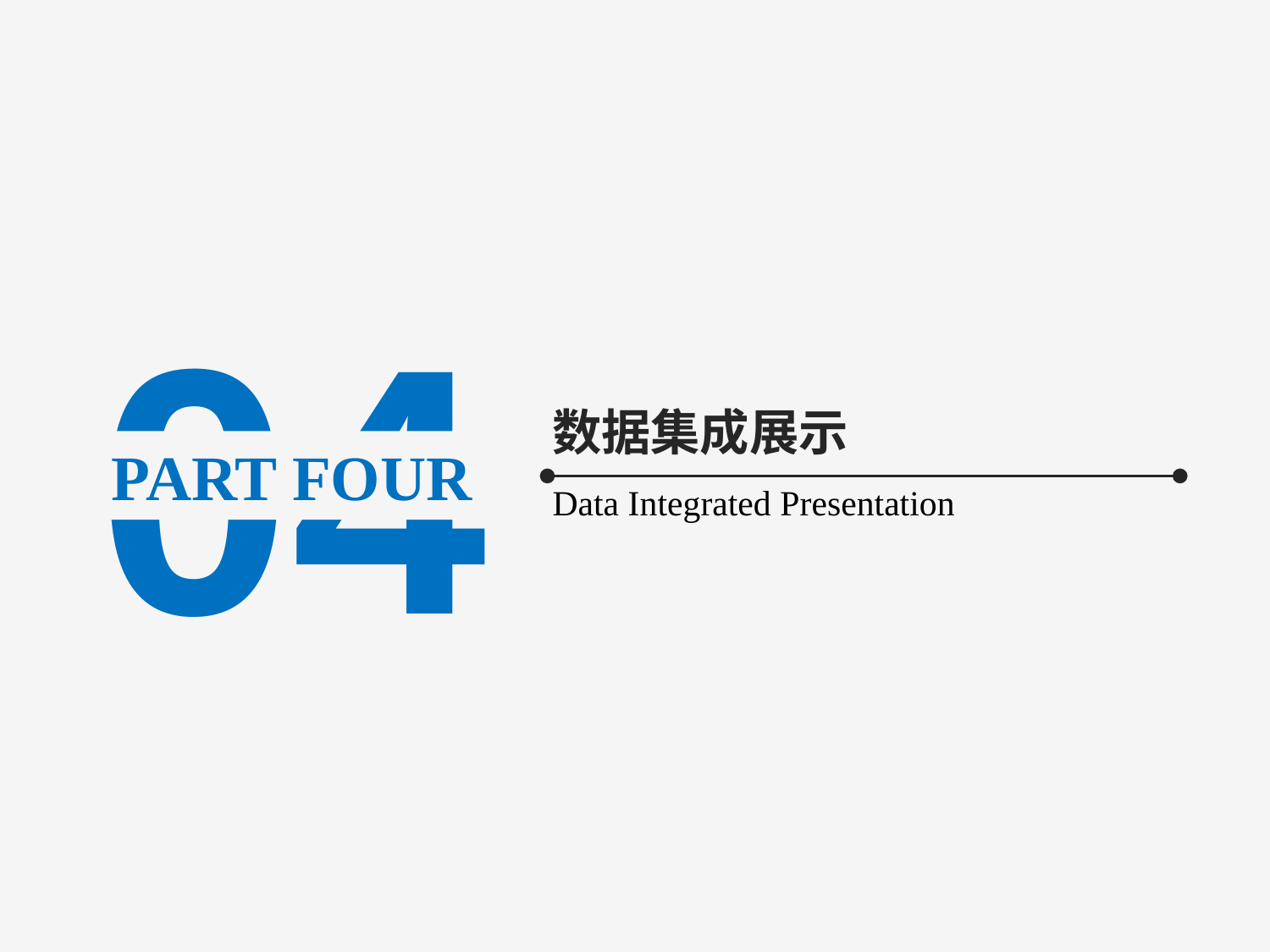

04
数据集成展示
PART FOUR

Data Integrated Presentation